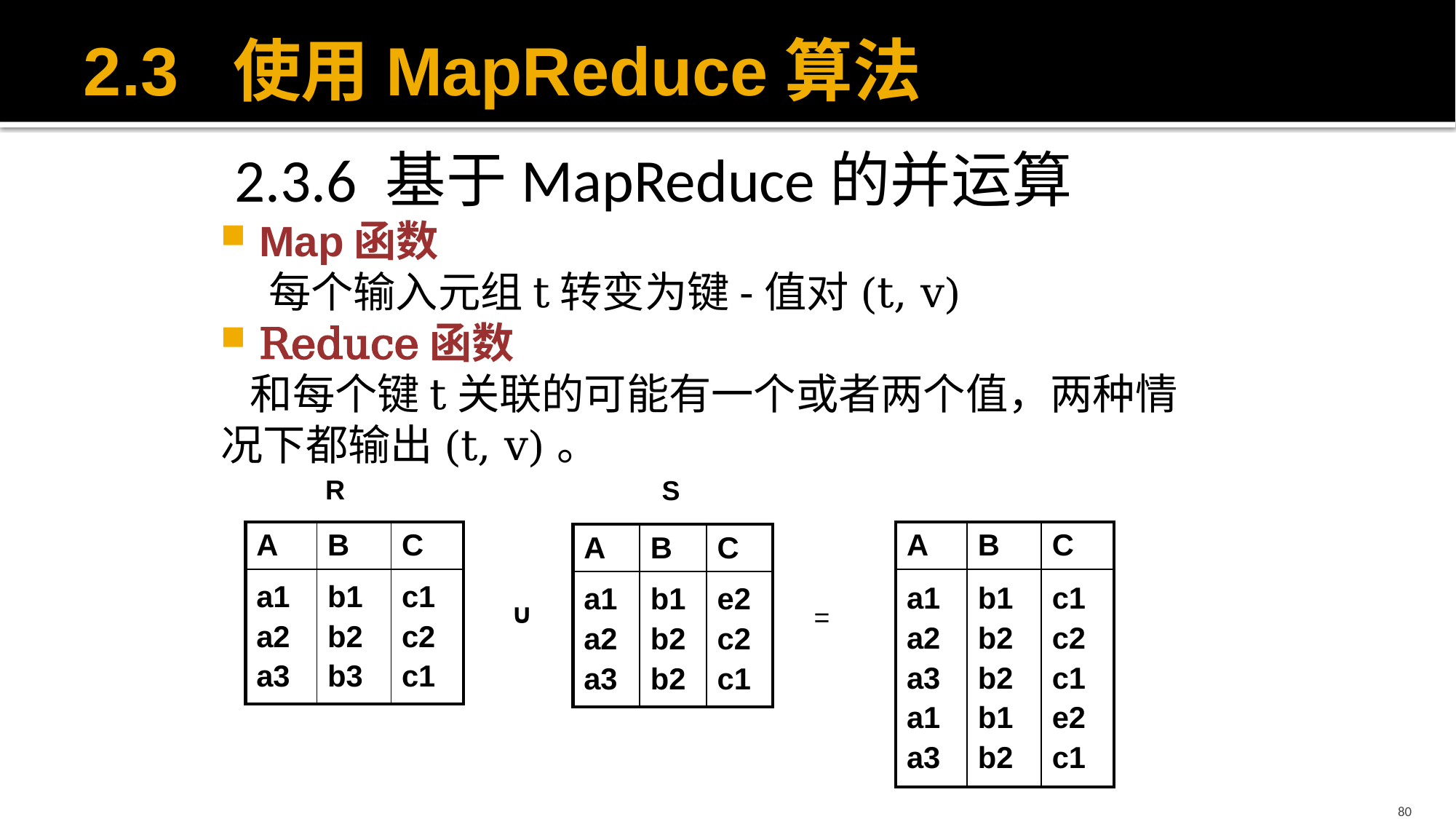

# 2.3  使用MapReduce算法
 2.3.6 基于MapReduce的并运算
Map函数
 每个输入元组t转变为键-值对(t, v)
Reduce函数
  和每个键t关联的可能有一个或者两个值，两种情况下都输出(t, v)。

R
S

| A | B | C |
| --- | --- | --- |
| a1 a2 a3 | b1 b2 b3 | c1 c2 c1 |
| A | B | C |
| --- | --- | --- |
| a1 a2 a3 a1 a3 | b1 b2 b2 b1 b2 | c1 c2 c1 e2 c1 |
| A | B | C |
| --- | --- | --- |
| a1 a2 a3 | b1 b2 b2 | e2 c2 c1 |
∪
=
80